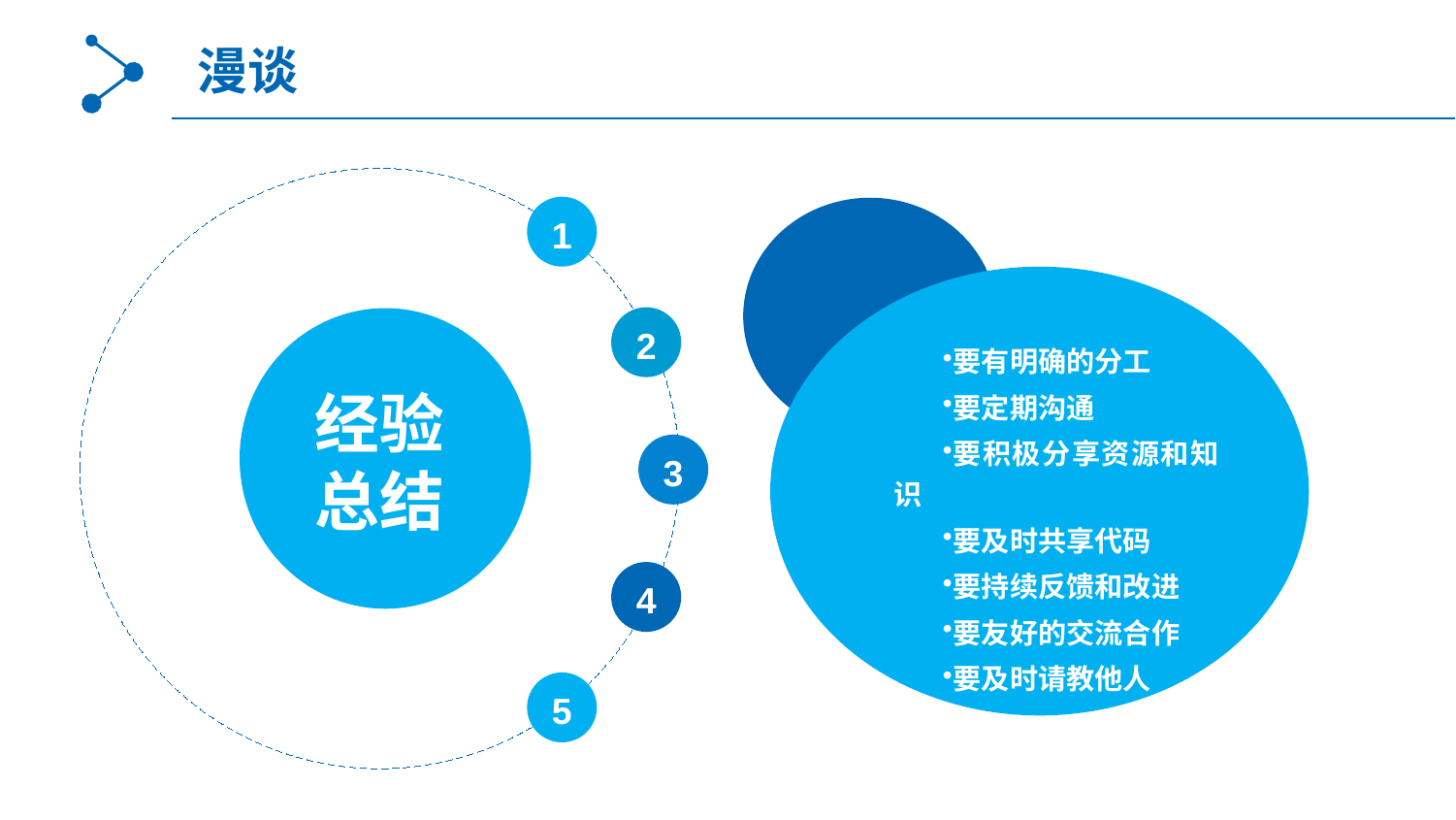

漫谈

1

要有明确的分工
要定期沟通
要积极分享资源和知识
要及时共享代码
要持续反馈和改进
要友好的交流合作
要及时请教他人
2

经验总结
3
4
5